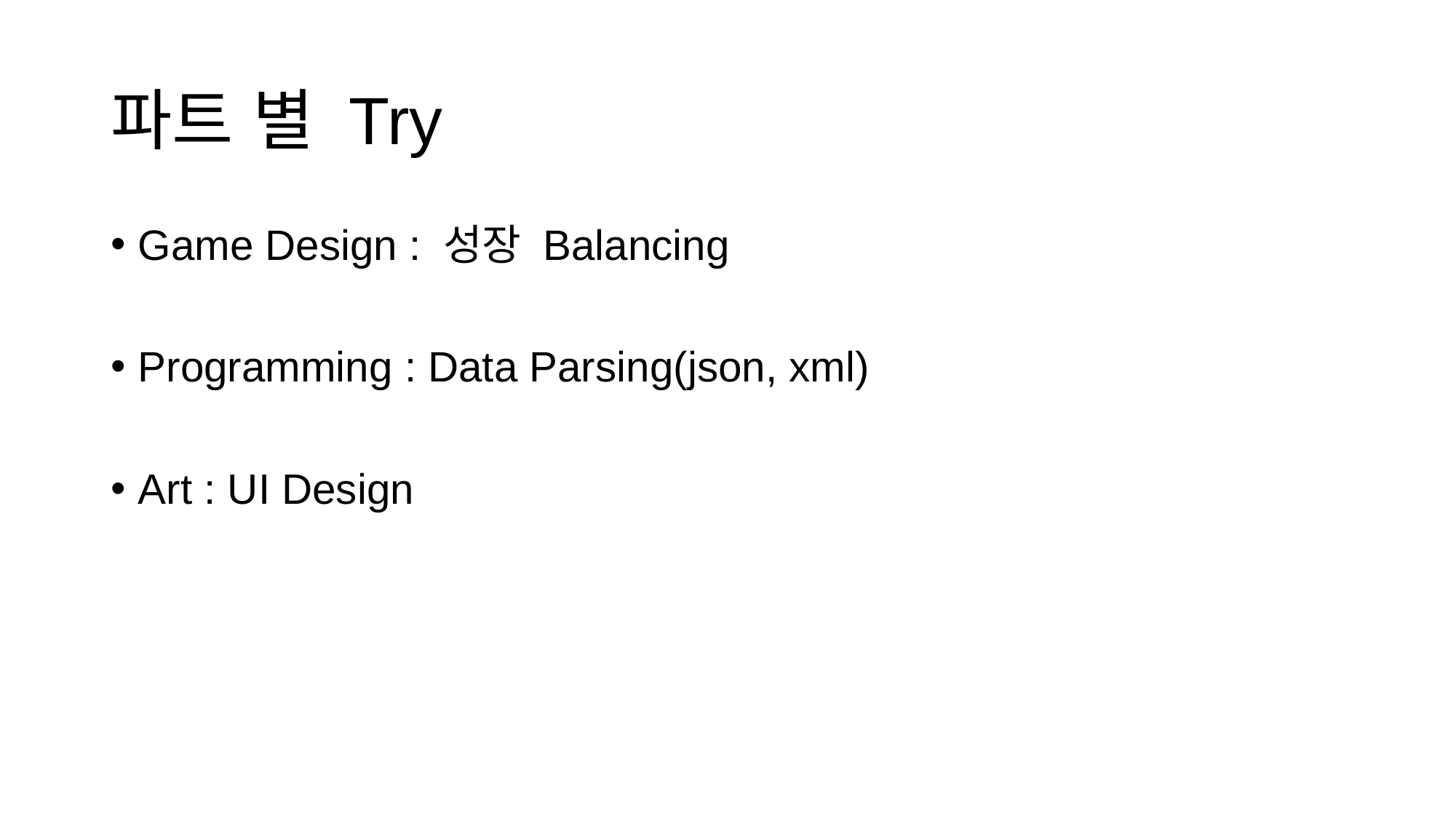

# 파트 별 Try
Game Design : 성장 Balancing

Programming : Data Parsing(json, xml)

Art : UI Design